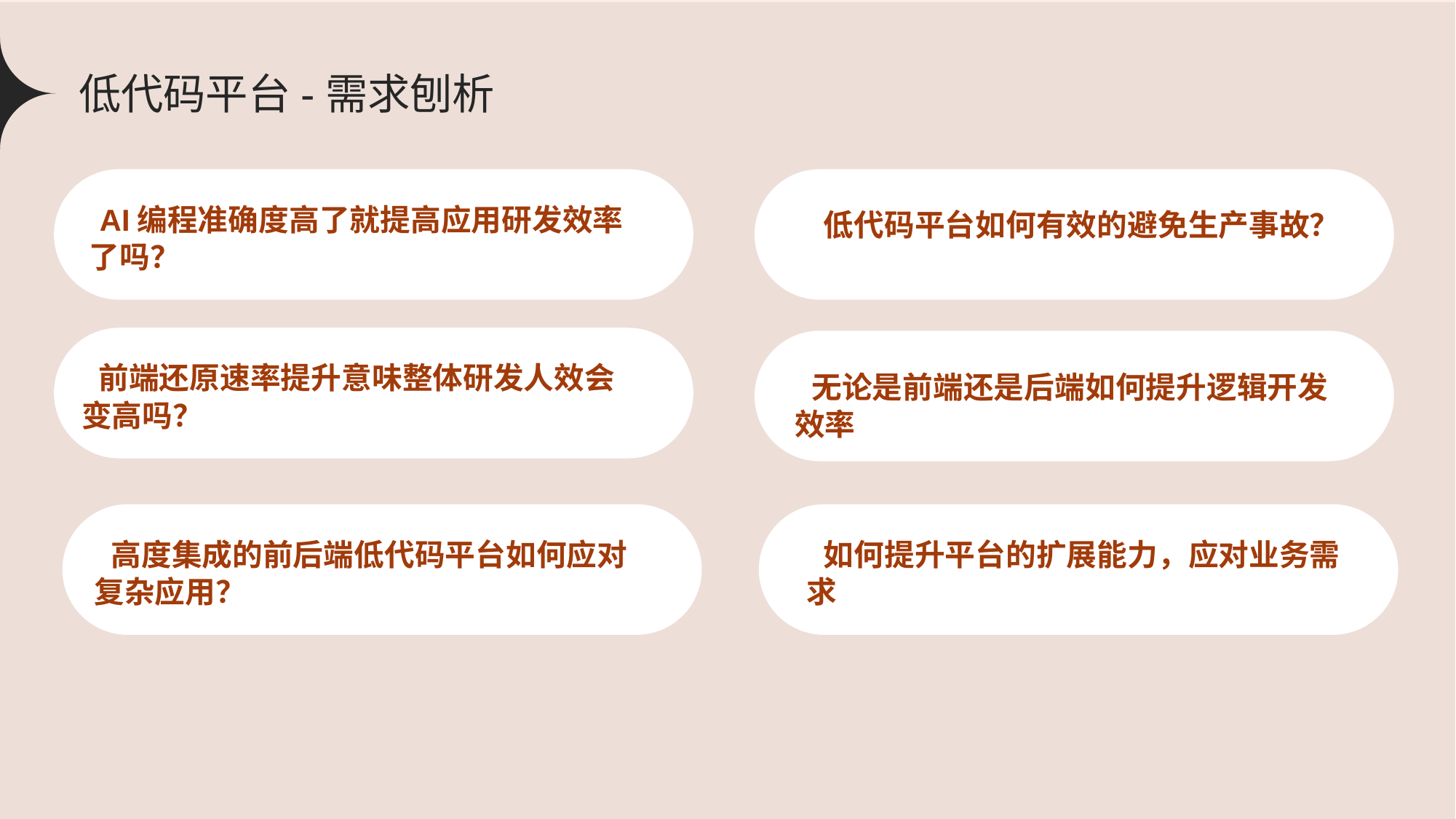

AI编程准确度高了就提高应用研发效率了吗？

低代码平台-需求刨析

 低代码平台如何有效的避免生产事故？
 前端还原速率提升意味整体研发人效会变高吗？
 无论是前端还是后端如何提升逻辑开发效率
 高度集成的前后端低代码平台如何应对复杂应用？
 如何提升平台的扩展能力，应对业务需求